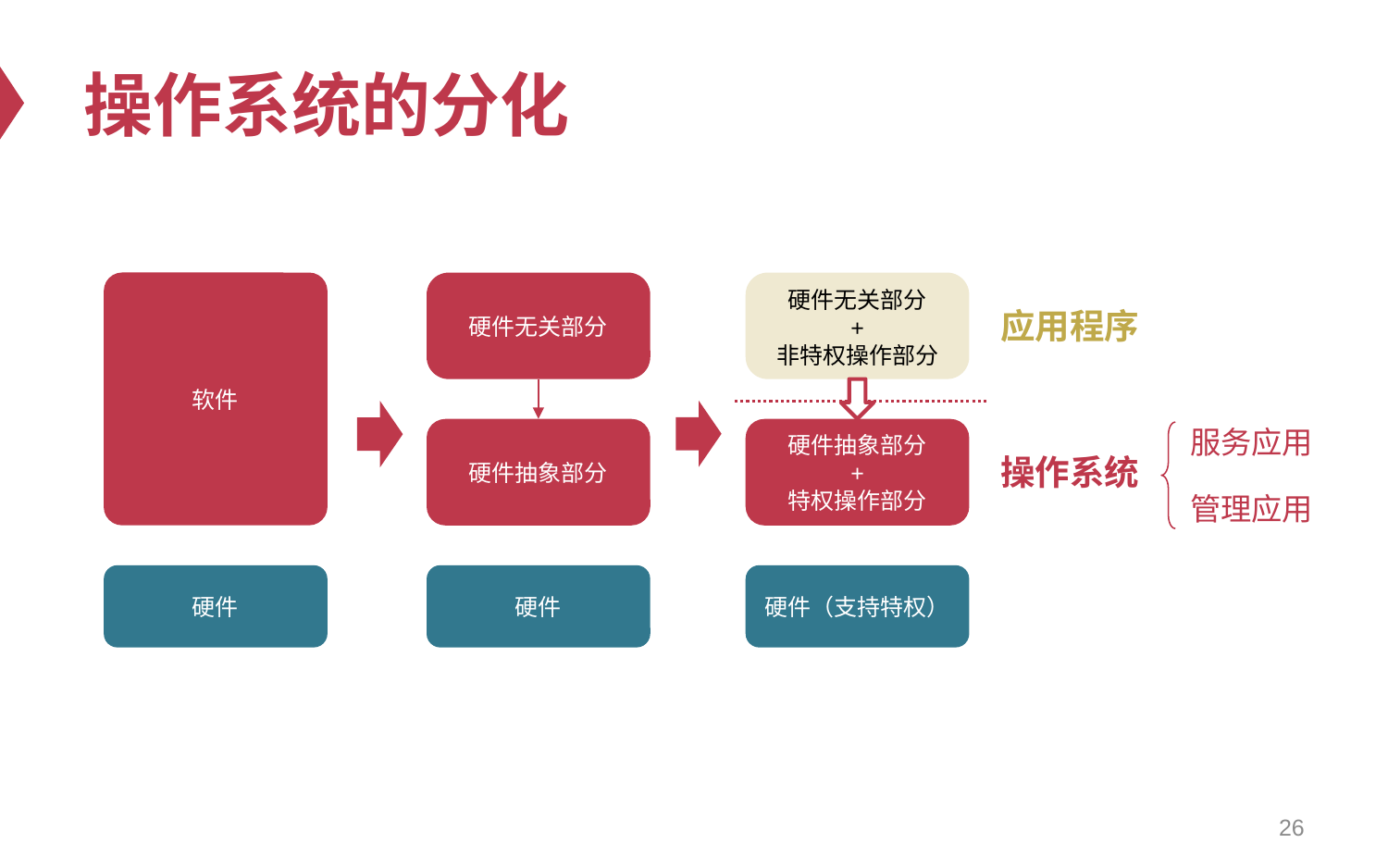

# 操作系统的分化
软件
硬件无关部分
硬件无关部分
+
非特权操作部分
应用程序

服务应用
硬件抽象部分
硬件抽象部分
+
特权操作部分

操作系统
管理应用
硬件
硬件
硬件（支持特权）
26